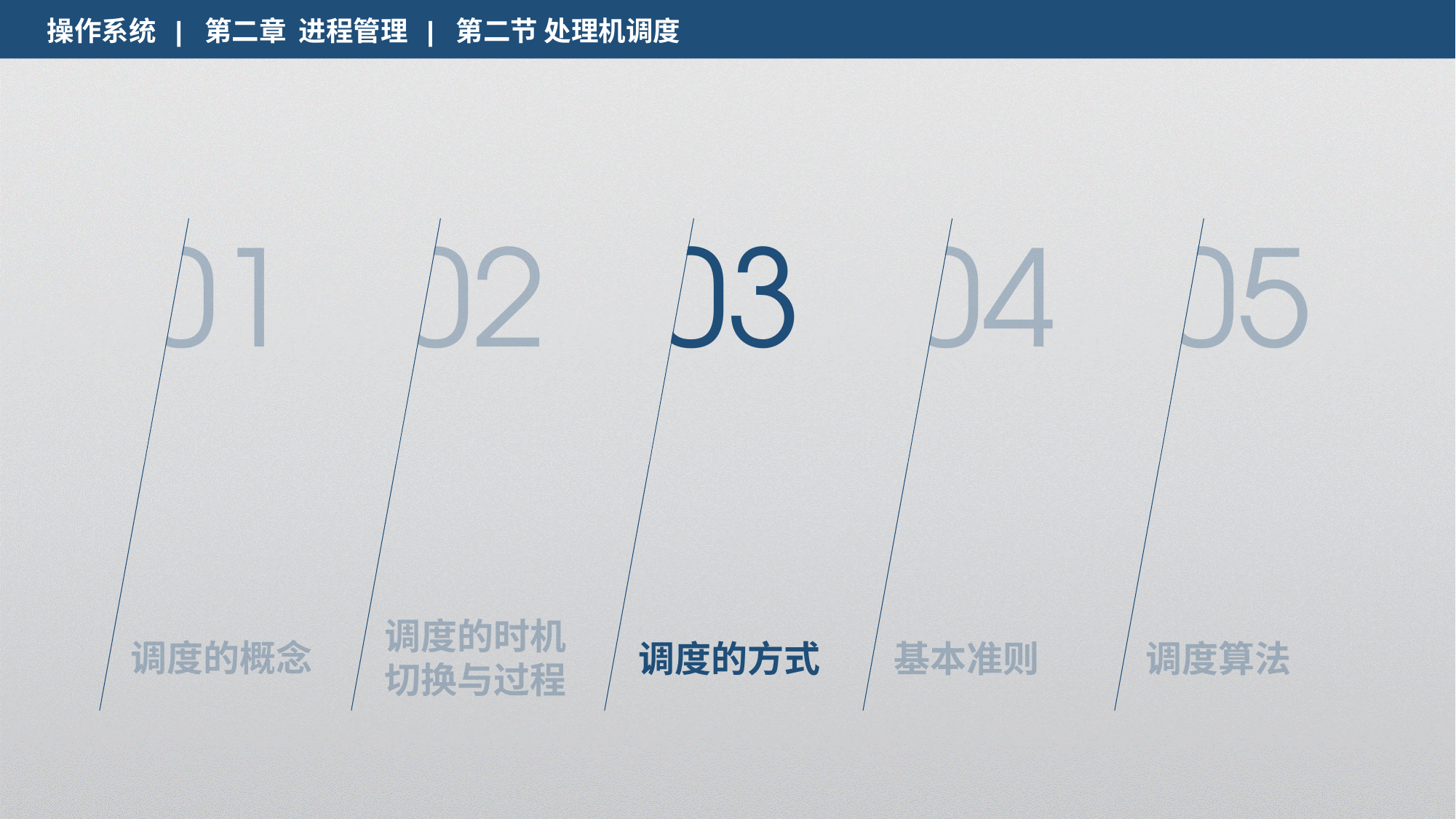

操作系统  |  第二章  进程管理  |  第二节 处理机调度

01
02
03
04
05
调度的时机
切换与过程
调度的概念
调度算法
基本准则
调度的方式